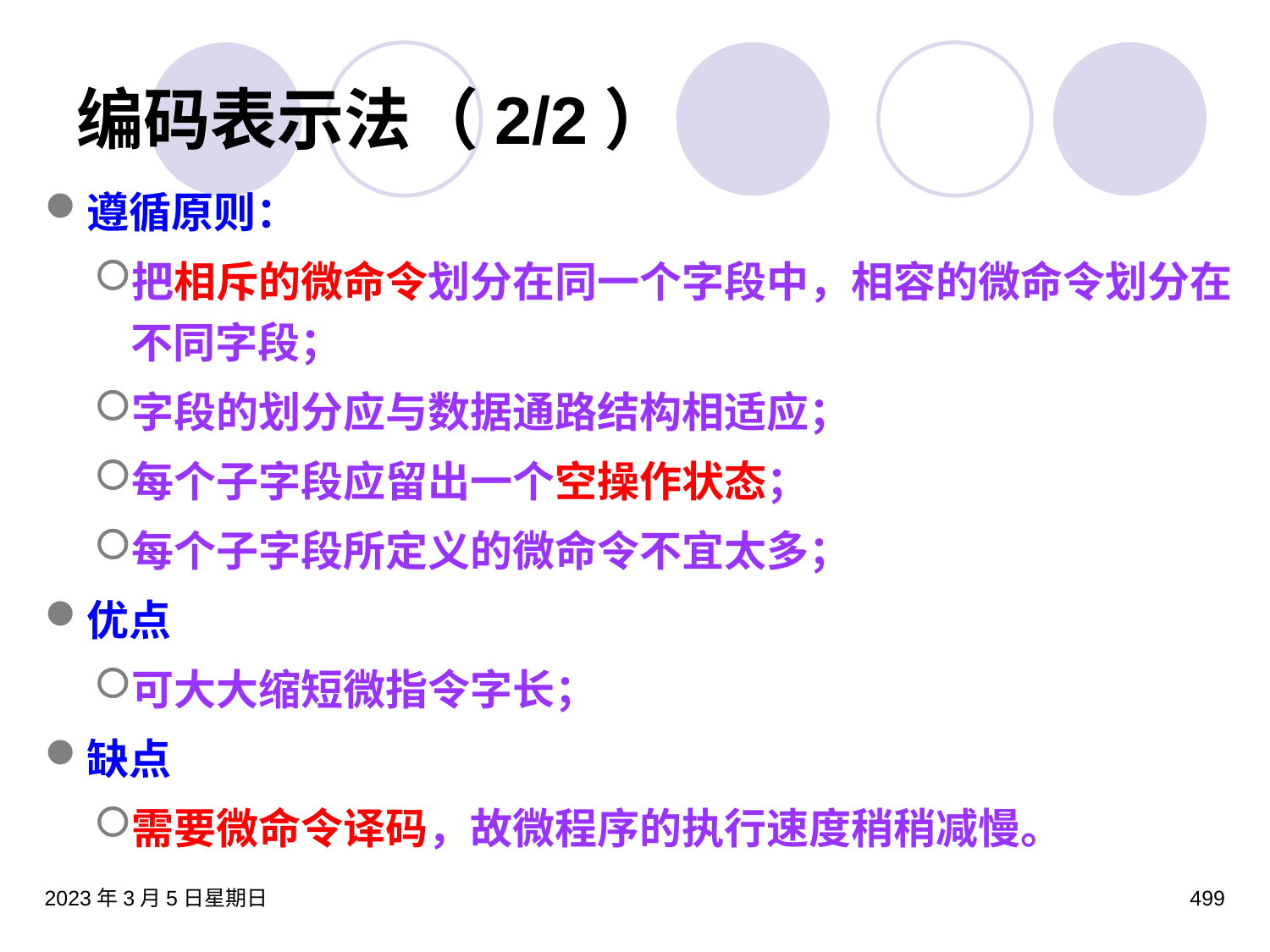

# 编码表示法（2/2）
遵循原则：
把相斥的微命令划分在同一个字段中，相容的微命令划分在不同字段；
字段的划分应与数据通路结构相适应；
每个子字段应留出一个空操作状态；
每个子字段所定义的微命令不宜太多；
优点
可大大缩短微指令字长；
缺点
需要微命令译码，故微程序的执行速度稍稍减慢。
2023年3月5日星期日
499